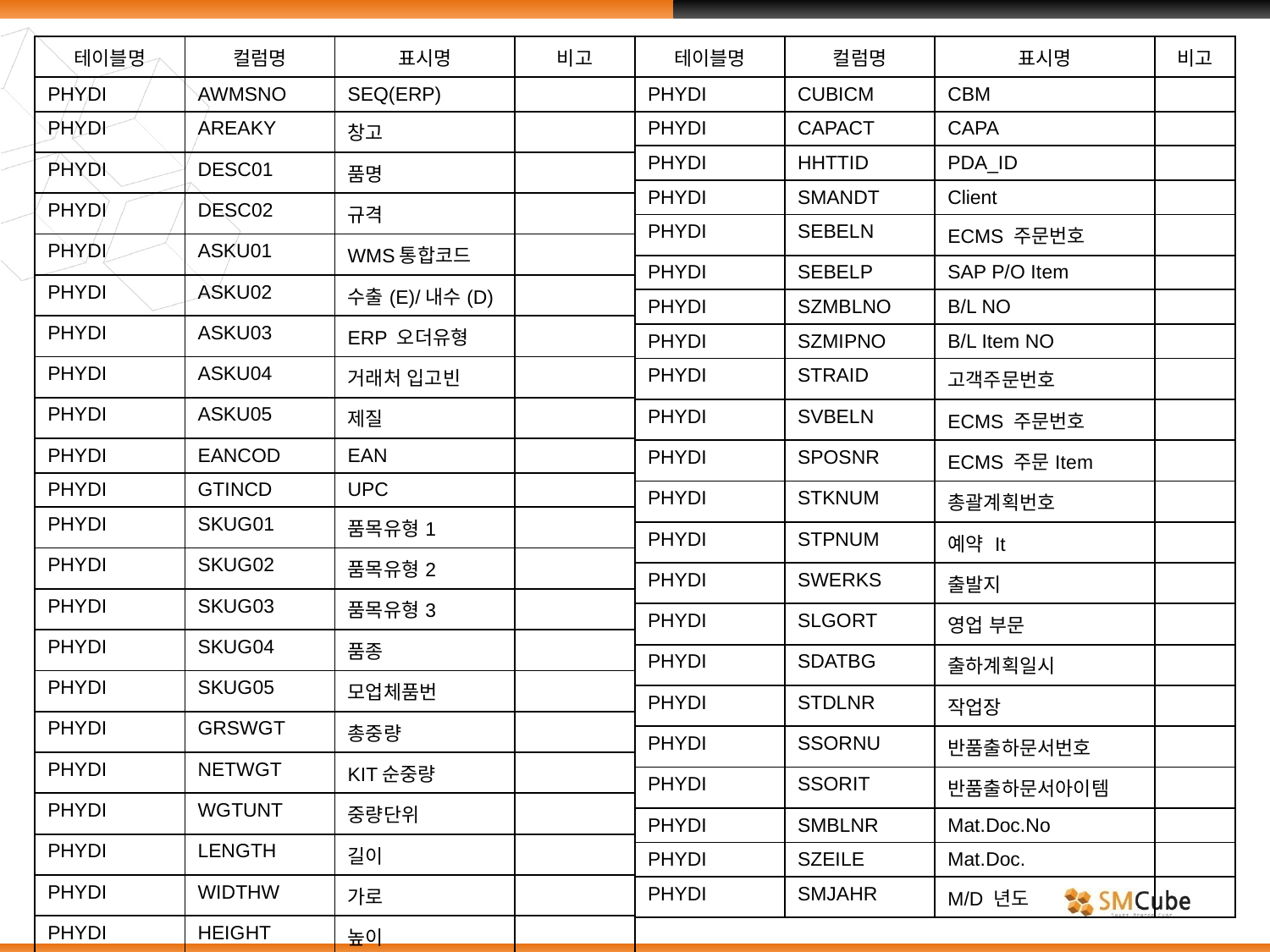

| 테이블명 | 컬럼명 | 표시명 | 비고 |
| --- | --- | --- | --- |
| PHYDI | AWMSNO | SEQ(ERP) |  |
| PHYDI | AREAKY | 창고 |  |
| PHYDI | DESC01 | 품명 |  |
| PHYDI | DESC02 | 규격 |  |
| PHYDI | ASKU01 | WMS통합코드 |  |
| PHYDI | ASKU02 | 수출(E)/내수(D) |  |
| PHYDI | ASKU03 | ERP 오더유형 |  |
| PHYDI | ASKU04 | 거래처 입고빈 |  |
| PHYDI | ASKU05 | 제질 |  |
| PHYDI | EANCOD | EAN |  |
| PHYDI | GTINCD | UPC |  |
| PHYDI | SKUG01 | 품목유형1 |  |
| PHYDI | SKUG02 | 품목유형2 |  |
| PHYDI | SKUG03 | 품목유형3 |  |
| PHYDI | SKUG04 | 품종 |  |
| PHYDI | SKUG05 | 모업체품번 |  |
| PHYDI | GRSWGT | 총중량 |  |
| PHYDI | NETWGT | KIT순중량 |  |
| PHYDI | WGTUNT | 중량단위 |  |
| PHYDI | LENGTH | 길이 |  |
| PHYDI | WIDTHW | 가로 |  |
| PHYDI | HEIGHT | 높이 |  |
| 테이블명 | 컬럼명 | 표시명 | 비고 |
| --- | --- | --- | --- |
| PHYDI | CUBICM | CBM |  |
| PHYDI | CAPACT | CAPA |  |
| PHYDI | HHTTID | PDA\_ID |  |
| PHYDI | SMANDT | Client |  |
| PHYDI | SEBELN | ECMS 주문번호 |  |
| PHYDI | SEBELP | SAP P/O Item |  |
| PHYDI | SZMBLNO | B/L NO |  |
| PHYDI | SZMIPNO | B/L Item NO |  |
| PHYDI | STRAID | 고객주문번호 |  |
| PHYDI | SVBELN | ECMS 주문번호 |  |
| PHYDI | SPOSNR | ECMS 주문Item |  |
| PHYDI | STKNUM | 총괄계획번호 |  |
| PHYDI | STPNUM | 예약 It |  |
| PHYDI | SWERKS | 출발지 |  |
| PHYDI | SLGORT | 영업 부문 |  |
| PHYDI | SDATBG | 출하계획일시 |  |
| PHYDI | STDLNR | 작업장 |  |
| PHYDI | SSORNU | 반품출하문서번호 |  |
| PHYDI | SSORIT | 반품출하문서아이템 |  |
| PHYDI | SMBLNR | Mat.Doc.No |  |
| PHYDI | SZEILE | Mat.Doc. |  |
| PHYDI | SMJAHR | M/D 년도 |  |